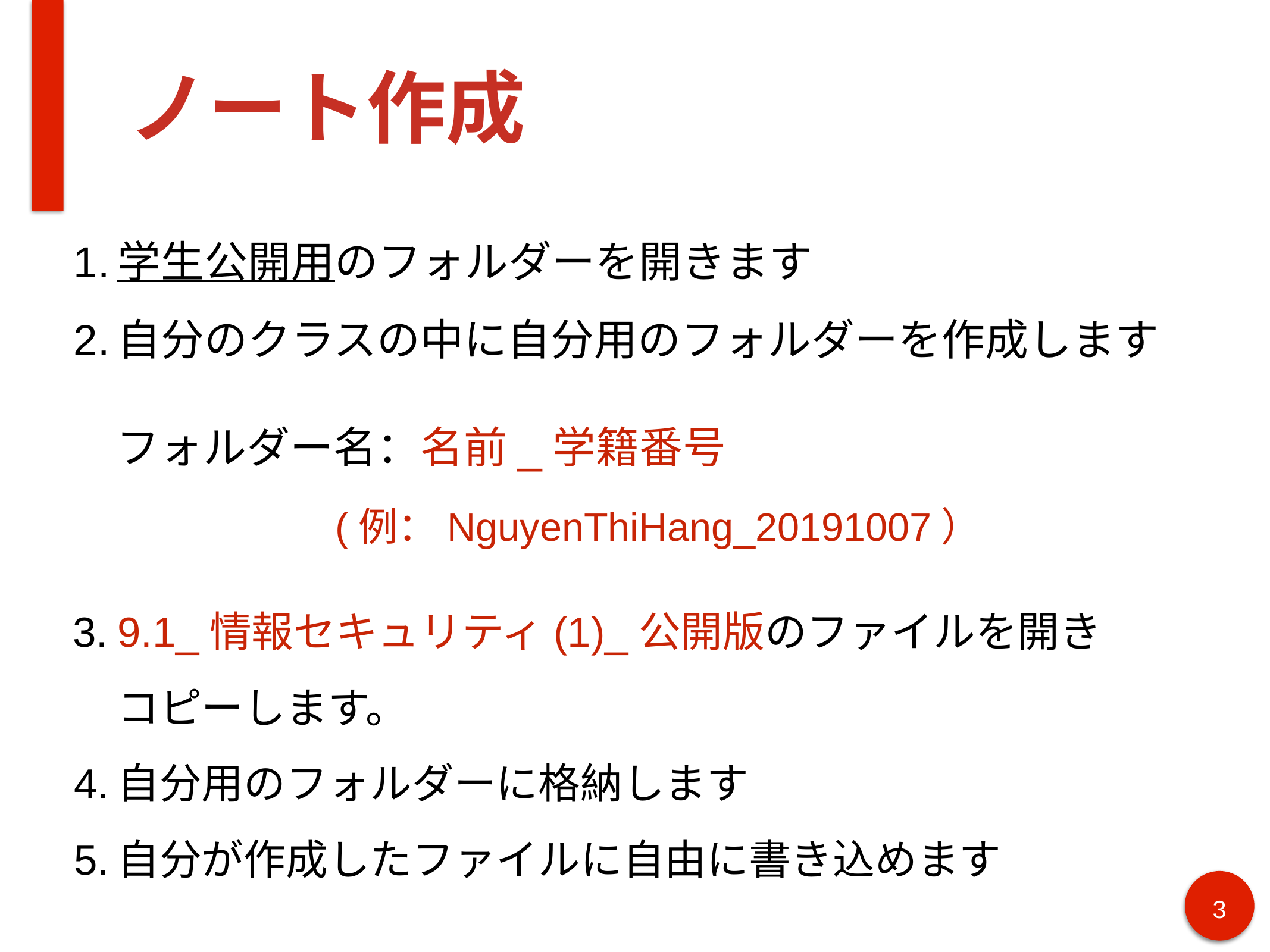

# ノート作成
学生公開用のフォルダーを開きます
自分のクラスの中に自分用のフォルダーを作成します
　フォルダー名：名前_学籍番号                                              （               (例：NguyenThiHang_20191007）
9.1_情報セキュリティ(1)_公開版のファイルを開き
コピーします。
自分用のフォルダーに格納します
自分が作成したファイルに自由に書き込めます
3